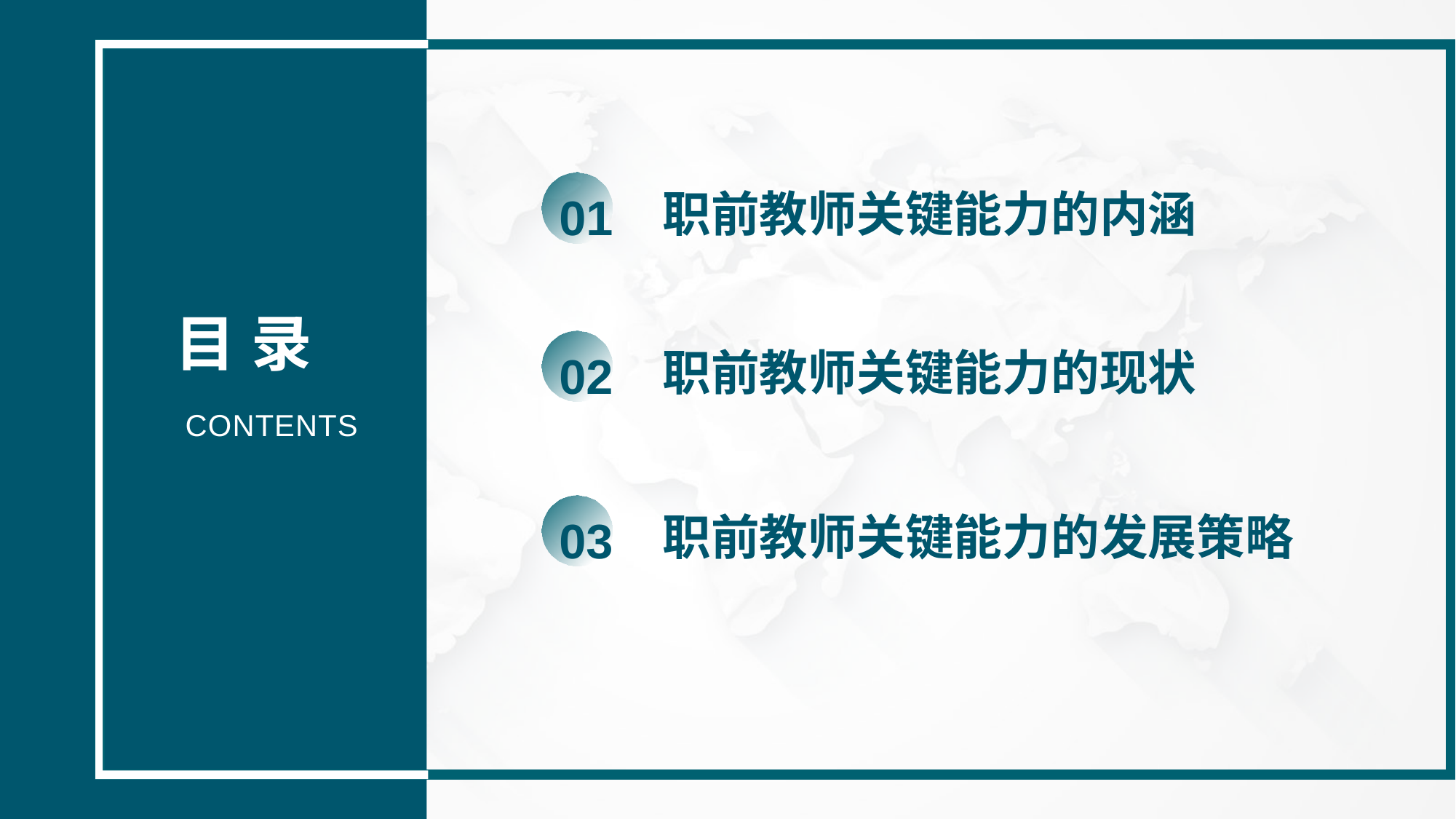

目 录
CONTENTS

职前教师关键能力的内涵
01

职前教师关键能力的现状
02

职前教师关键能力的发展策略
03